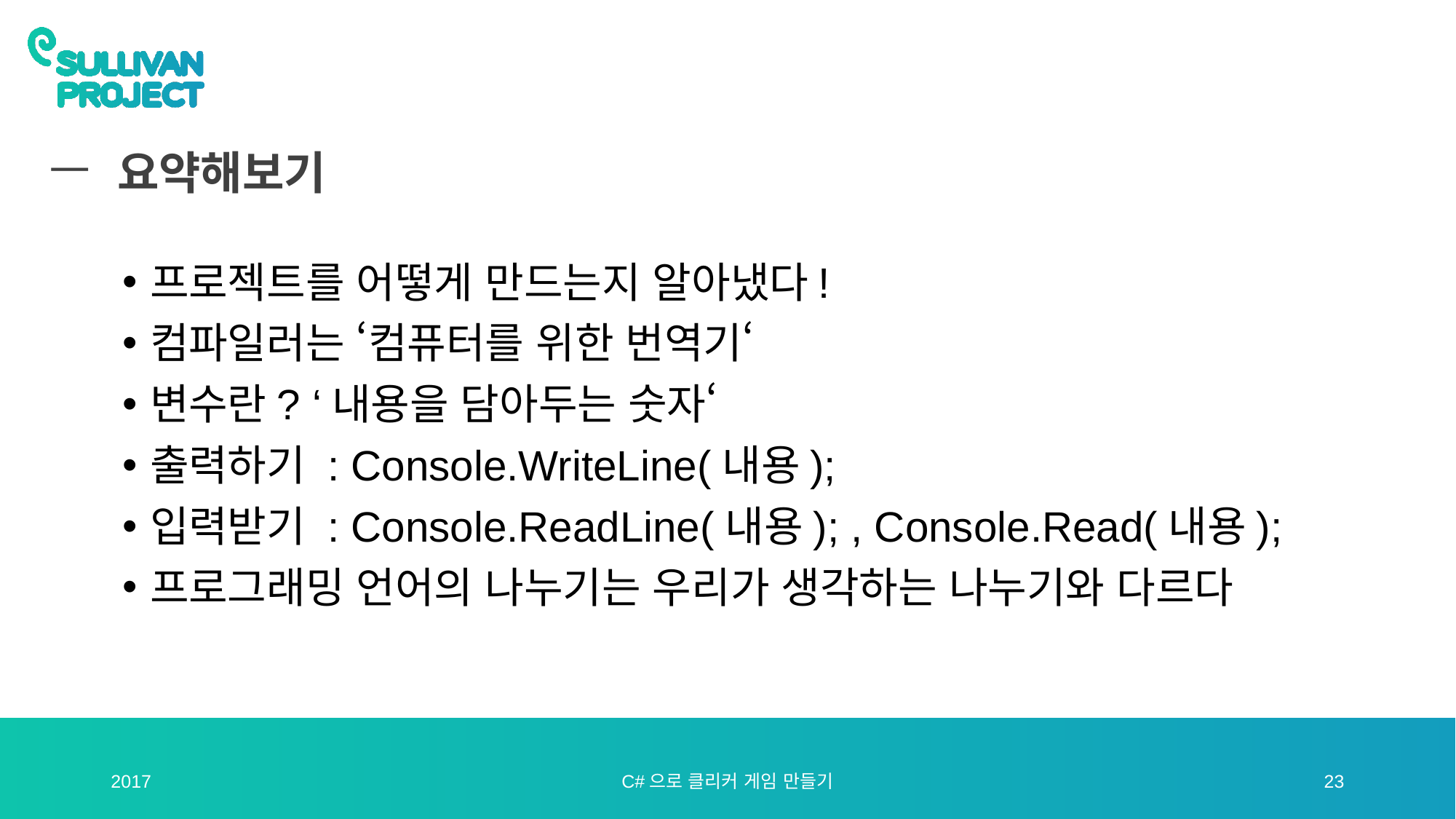

# 요약해보기
프로젝트를 어떻게 만드는지 알아냈다!
컴파일러는 ‘컴퓨터를 위한 번역기‘
변수란? ‘내용을 담아두는 숫자‘
출력하기 : Console.WriteLine(내용);
입력받기 : Console.ReadLine(내용); , Console.Read(내용);
프로그래밍 언어의 나누기는 우리가 생각하는 나누기와 다르다
2017
C#으로 클리커 게임 만들기
23